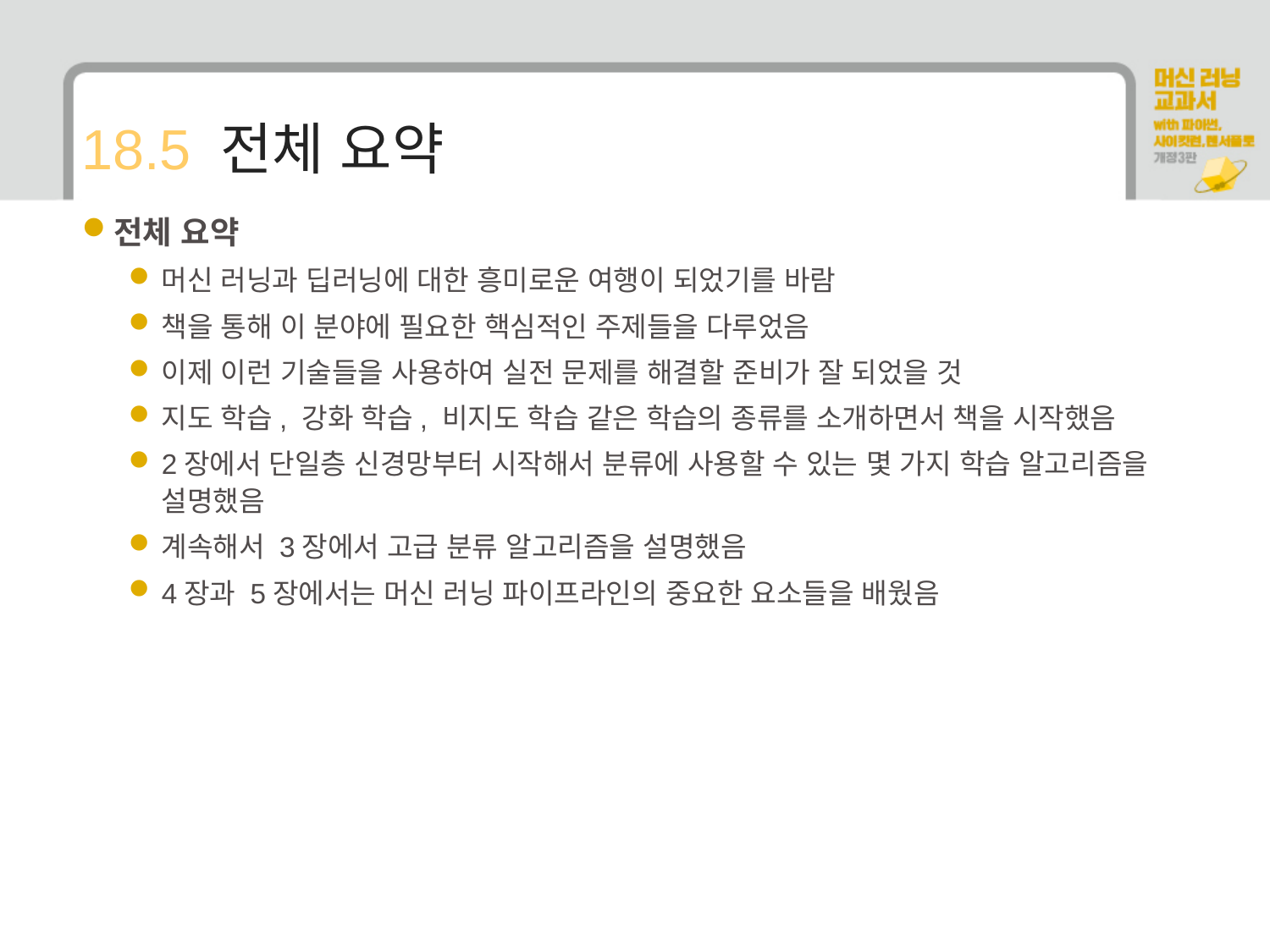

# 18.5 전체 요약
전체 요약
머신 러닝과 딥러닝에 대한 흥미로운 여행이 되었기를 바람
책을 통해 이 분야에 필요한 핵심적인 주제들을 다루었음
이제 이런 기술들을 사용하여 실전 문제를 해결할 준비가 잘 되었을 것
지도 학습, 강화 학습, 비지도 학습 같은 학습의 종류를 소개하면서 책을 시작했음
2장에서 단일층 신경망부터 시작해서 분류에 사용할 수 있는 몇 가지 학습 알고리즘을 설명했음
계속해서 3장에서 고급 분류 알고리즘을 설명했음
4장과 5장에서는 머신 러닝 파이프라인의 중요한 요소들을 배웠음